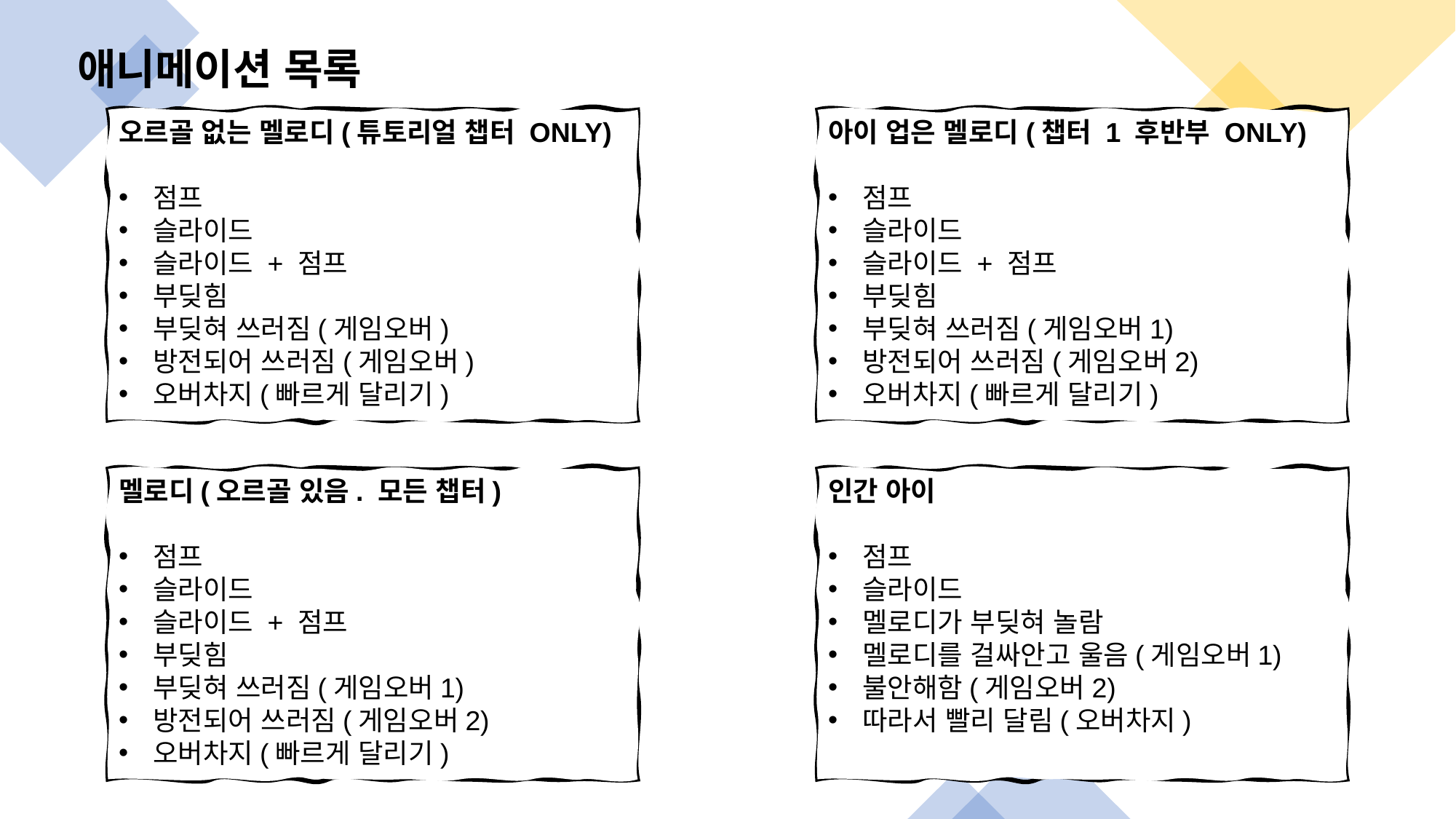

애니메이션 목록

오르골 없는 멜로디(튜토리얼 챕터 ONLY)

점프
슬라이드
슬라이드 + 점프
부딪힘
부딪혀 쓰러짐(게임오버)
방전되어 쓰러짐(게임오버)
오버차지(빠르게 달리기)
아이 업은 멜로디(챕터 1 후반부 ONLY)

점프
슬라이드
슬라이드 + 점프
부딪힘
부딪혀 쓰러짐(게임오버1)
방전되어 쓰러짐(게임오버2)
오버차지(빠르게 달리기)
멜로디(오르골 있음. 모든 챕터)

점프
슬라이드
슬라이드 + 점프
부딪힘
부딪혀 쓰러짐(게임오버1)
방전되어 쓰러짐(게임오버2)
오버차지(빠르게 달리기)
인간 아이

점프
슬라이드
멜로디가 부딪혀 놀람
멜로디를 걸싸안고 울음(게임오버1)
불안해함(게임오버2)
따라서 빨리 달림(오버차지)